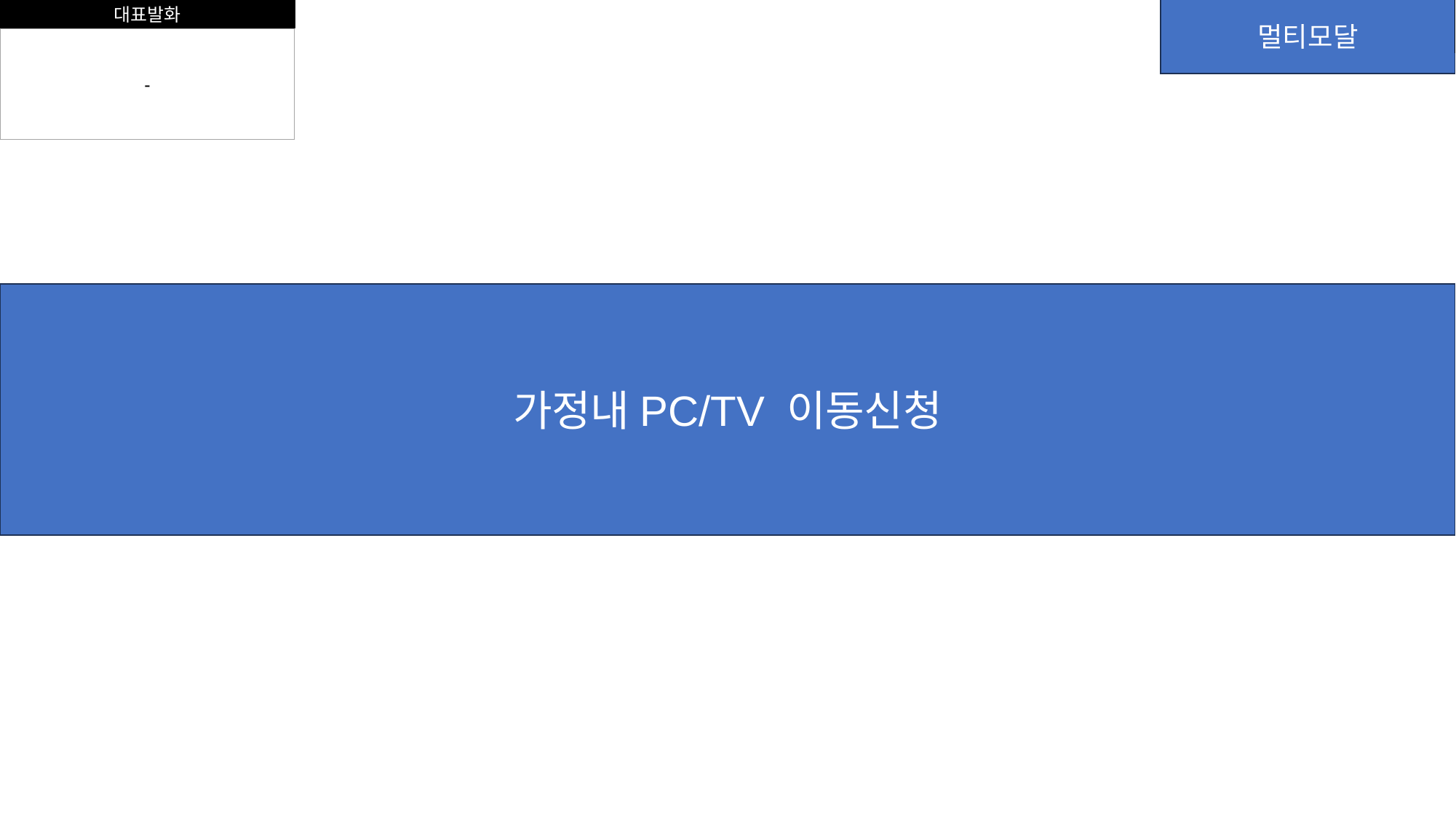

대표발화
V0.7 수정
멀티모달
-
가정내PC/TV 이동신청